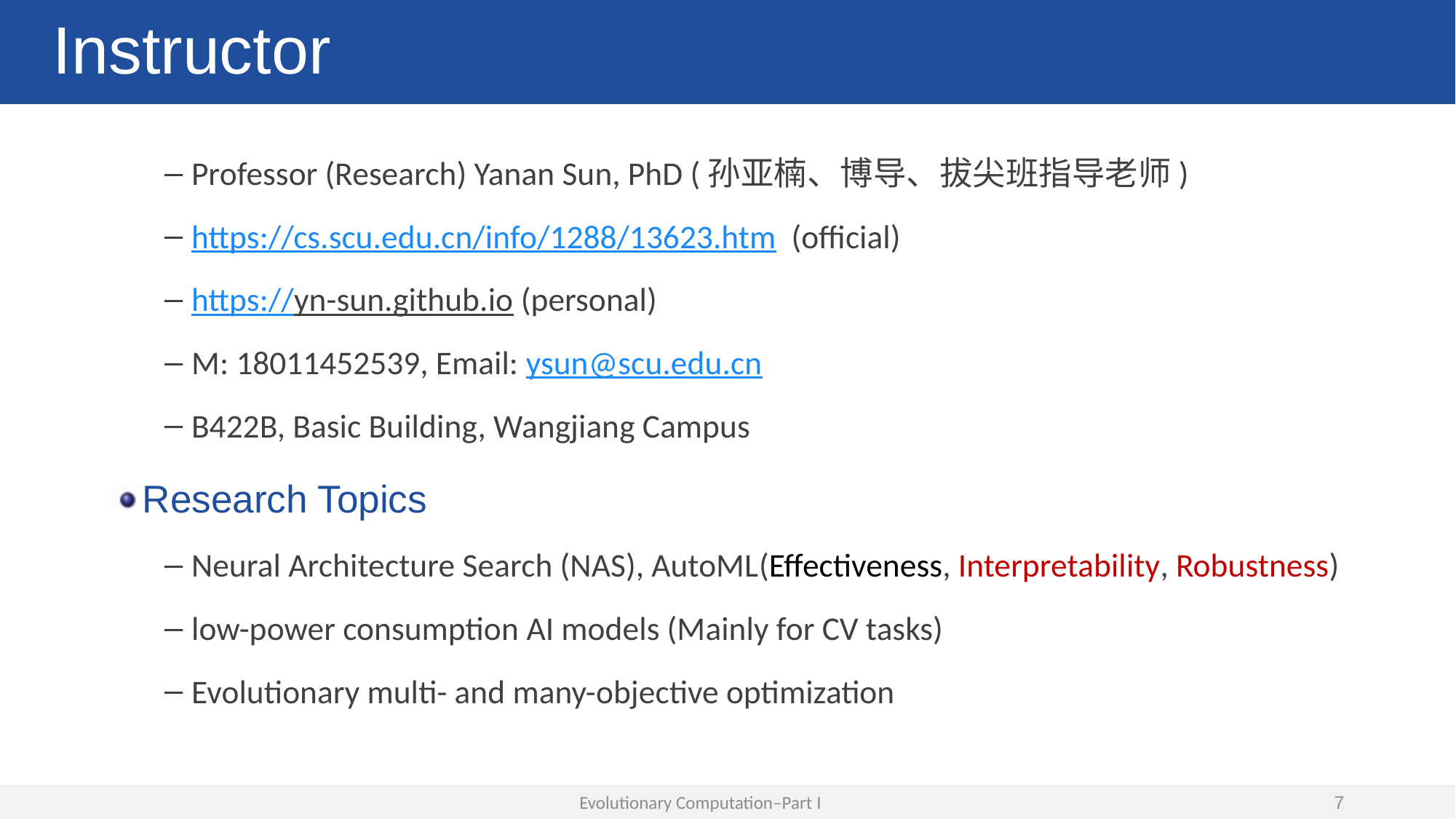

# Instructor
Professor (Research) Yanan Sun, PhD (孙亚楠、博导、拔尖班指导老师)
https://cs.scu.edu.cn/info/1288/13623.htm  (official)
https://yn-sun.github.io (personal)
M: 18011452539, Email: ysun@scu.edu.cn
B422B, Basic Building, Wangjiang Campus
Research Topics
Neural Architecture Search (NAS), AutoML(Effectiveness, Interpretability, Robustness)
low-power consumption AI models (Mainly for CV tasks)
Evolutionary multi- and many-objective optimization
Evolutionary Computation–Part I
7